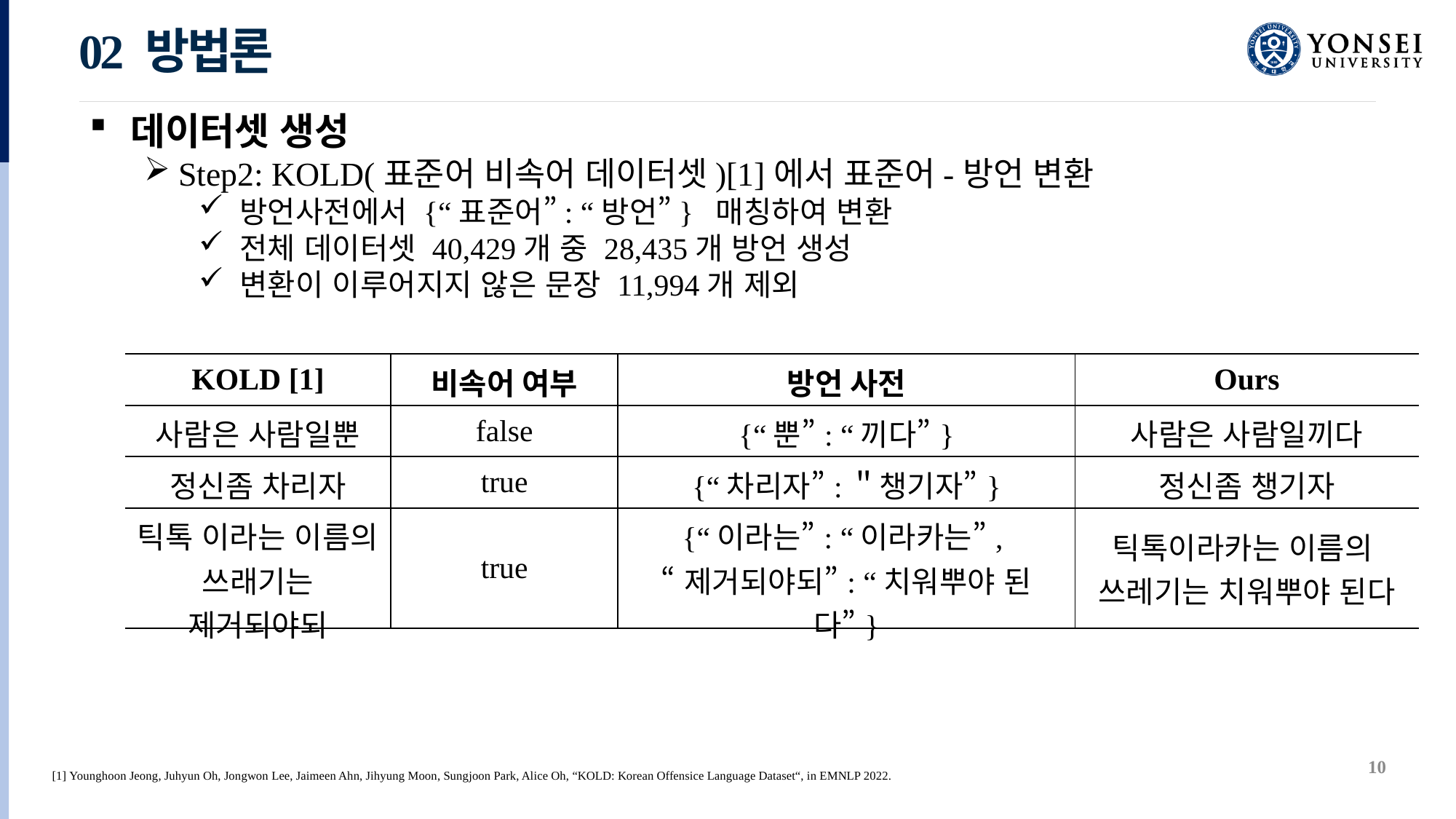

02 방법론
데이터셋 생성
Step2: KOLD(표준어 비속어 데이터셋)[1]에서 표준어-방언 변환
방언사전에서 {“표준어”: “방언”}  매칭하여 변환
전체 데이터셋 40,429개 중 28,435개 방언 생성
변환이 이루어지지 않은 문장 11,994개 제외
| KOLD [1] | 비속어 여부 | 방언 사전 | Ours |
| --- | --- | --- | --- |
| 사람은 사람일뿐 | false | {“뿐”: “끼다”} | 사람은 사람일끼다 |
| 정신좀 차리자 | true | {“차리자”:＂챙기자”} | 정신좀 챙기자 |
| 틱톡 이라는 이름의 쓰래기는 제거되야되 | true | {“이라는”: “이라카는”, “제거되야되”: “치워뿌야 된다”} | 틱톡이라카는 이름의 쓰레기는 치워뿌야 된다 |
10
[1] Younghoon Jeong, Juhyun Oh, Jongwon Lee, Jaimeen Ahn, Jihyung Moon, Sungjoon Park, Alice Oh, “KOLD: Korean Offensice Language Dataset“, in EMNLP 2022.